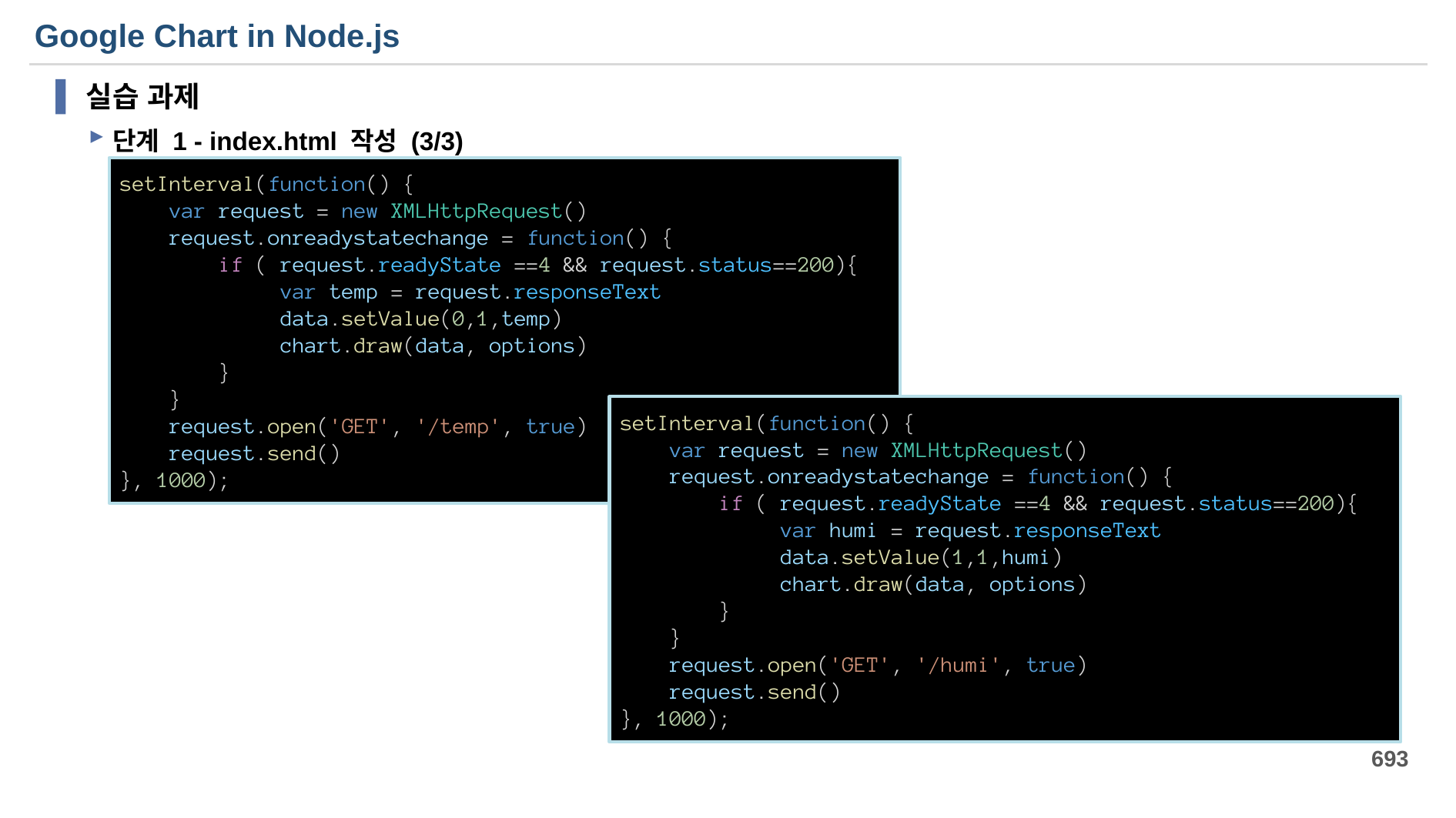

# Google Chart in Node.js
실습 과제
단계 1 - index.html 작성 (3/3)

setInterval(function() {
    var request = new XMLHttpRequest()
    request.onreadystatechange = function() {
        if ( request.readyState ==4 && request.status==200){
             var temp = request.responseText
             data.setValue(0,1,temp)
             chart.draw(data, options)
        }
    }
    request.open('GET', '/temp', true)
    request.send()
}, 1000);
setInterval(function() {
    var request = new XMLHttpRequest()
    request.onreadystatechange = function() {
        if ( request.readyState ==4 && request.status==200){
             var humi = request.responseText
             data.setValue(1,1,humi)
             chart.draw(data, options)
        }
    }
    request.open('GET', '/humi', true)
    request.send()
}, 1000);
693